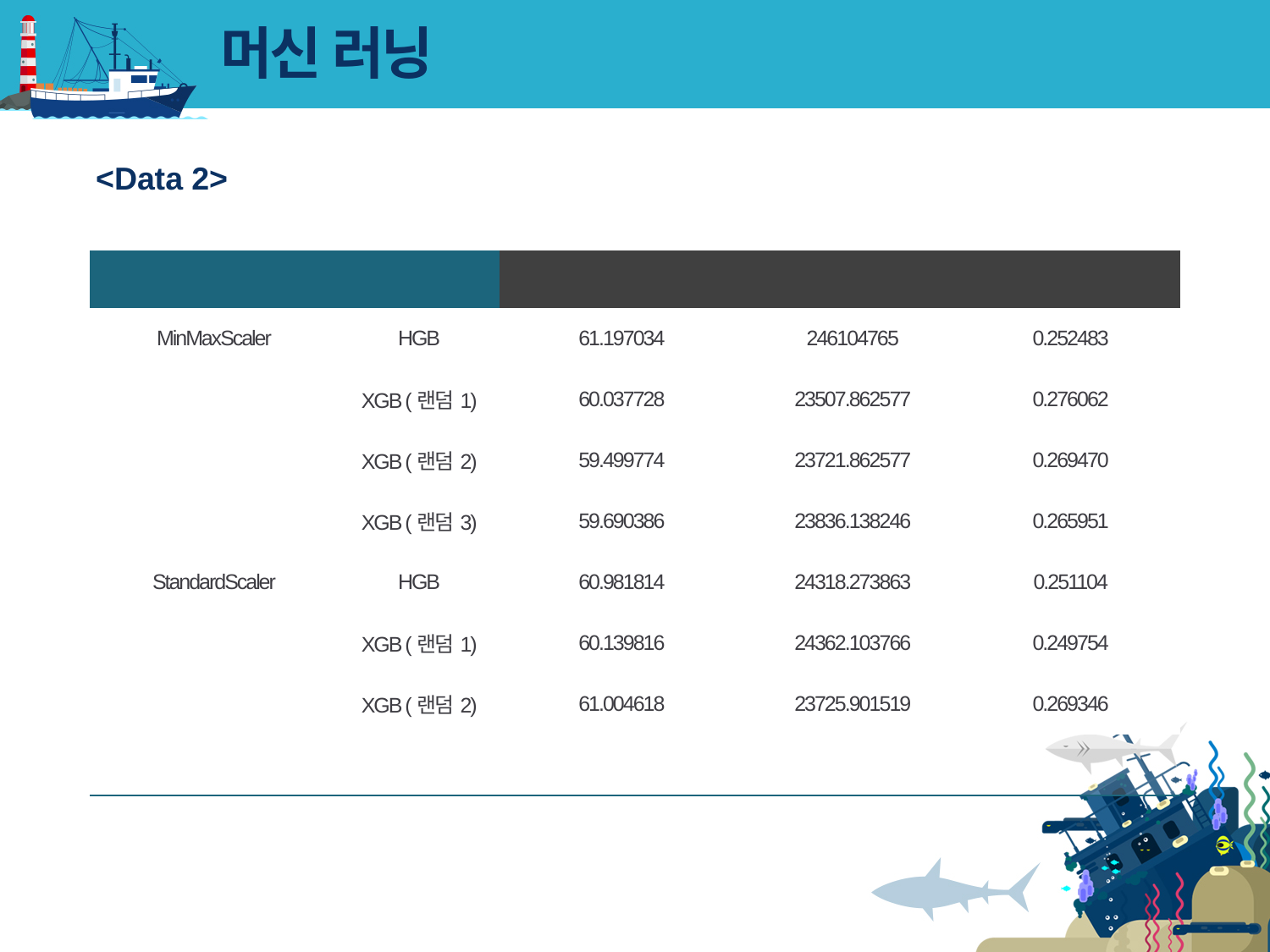

# 머신 러닝
<Data 2>
| 스케일링 | 모델 | MAE | MSE | R2 |
| --- | --- | --- | --- | --- |
| MinMaxScaler | HGB | 61.197034 | 246104765 | 0.252483 |
|  | XGB (랜덤1) | 60.037728 | 23507.862577 | 0.276062 |
|  | XGB (랜덤2) | 59.499774 | 23721.862577 | 0.269470 |
|  | XGB (랜덤3) | 59.690386 | 23836.138246 | 0.265951 |
| StandardScaler | HGB | 60.981814 | 24318.273863 | 0.251104 |
|  | XGB (랜덤1) | 60.139816 | 24362.103766 | 0.249754 |
|  | XGB (랜덤2) | 61.004618 | 23725.901519 | 0.269346 |
|  |  |  |  |  |